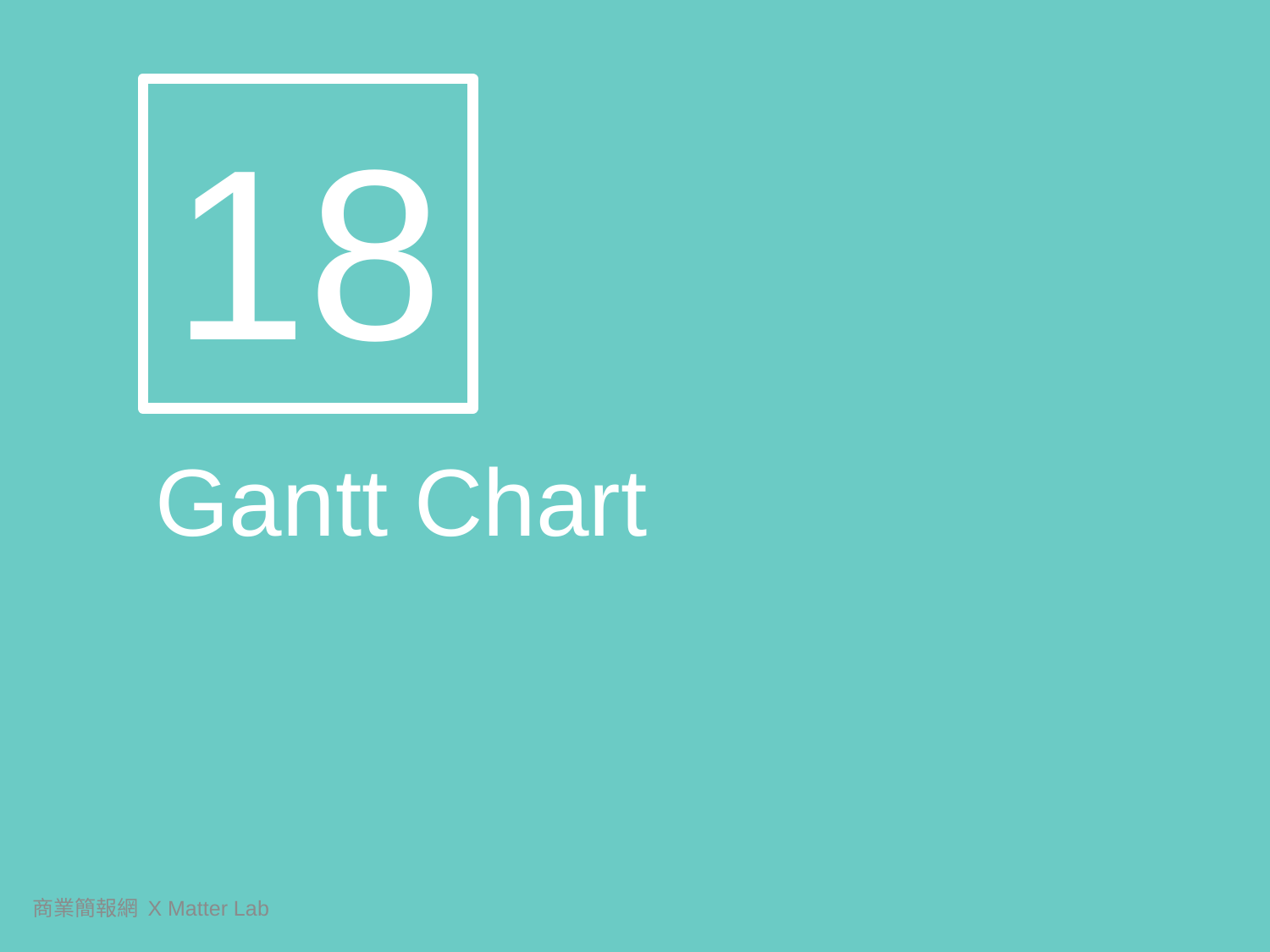

18
Gantt Chart
商業簡報網 X Matter Lab
352